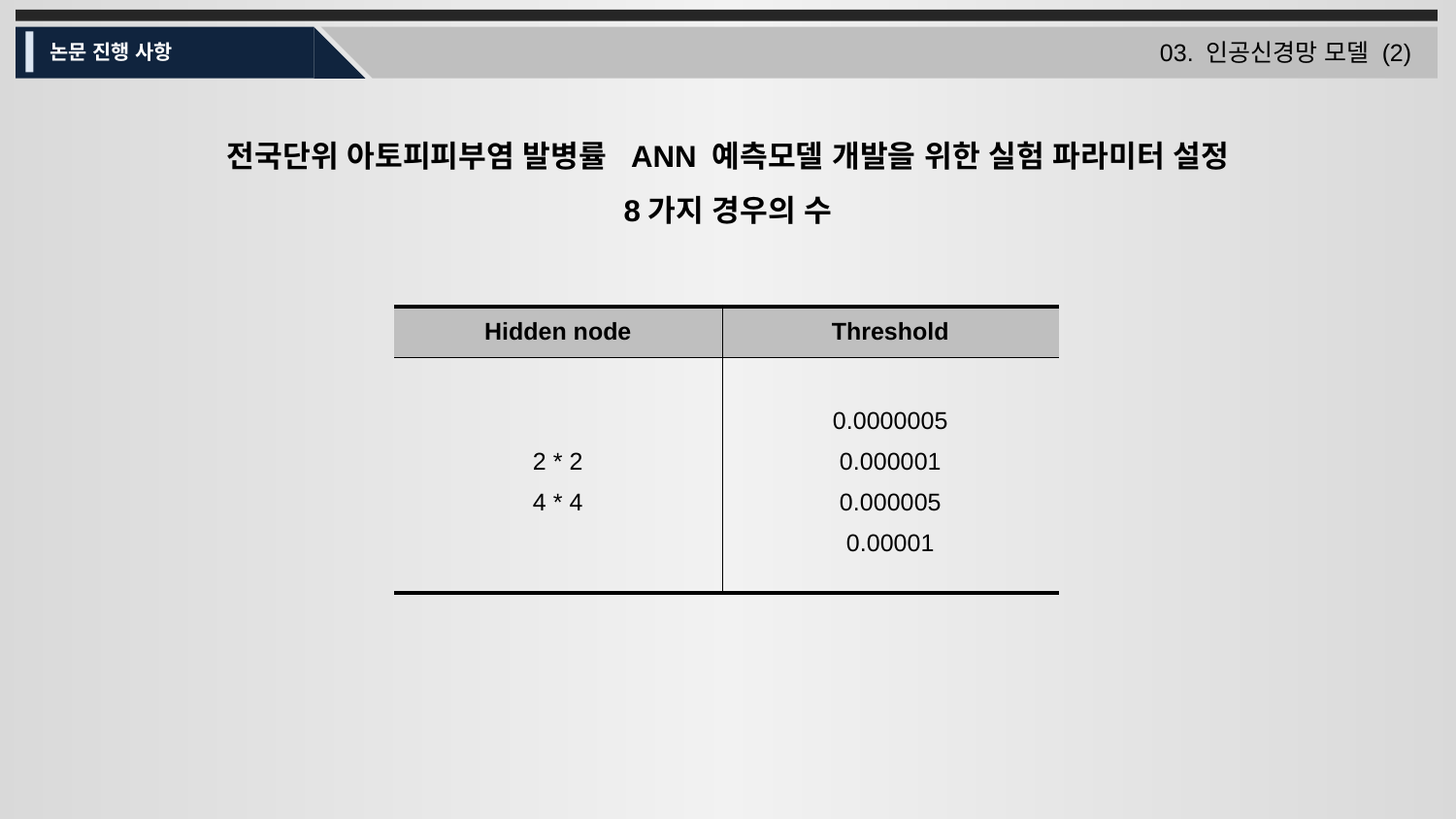

03. 인공신경망 모델 (2)

논문 진행 사항
전국단위 아토피피부염 발병률  ANN 예측모델 개발을 위한 실험 파라미터 설정
8가지 경우의 수
| Hidden node | Threshold |
| --- | --- |
| 2 \* 2 4 \* 4 | 0.0000005 0.000001 0.000005 0.00001 |